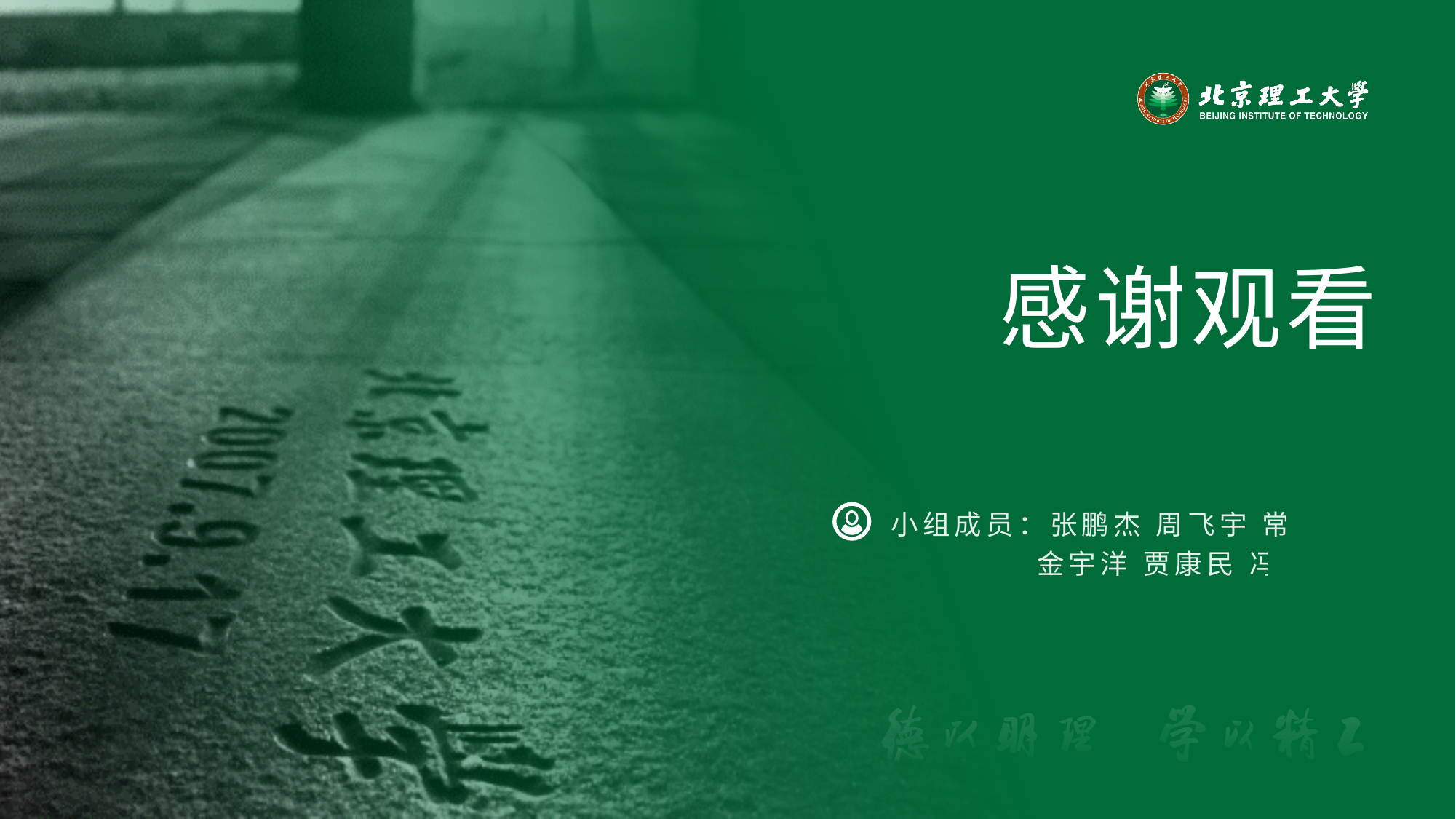

感谢观看
小组成员：张鹏杰 周飞宇 常宜萱
             金宇洋 贾康民 冯涛